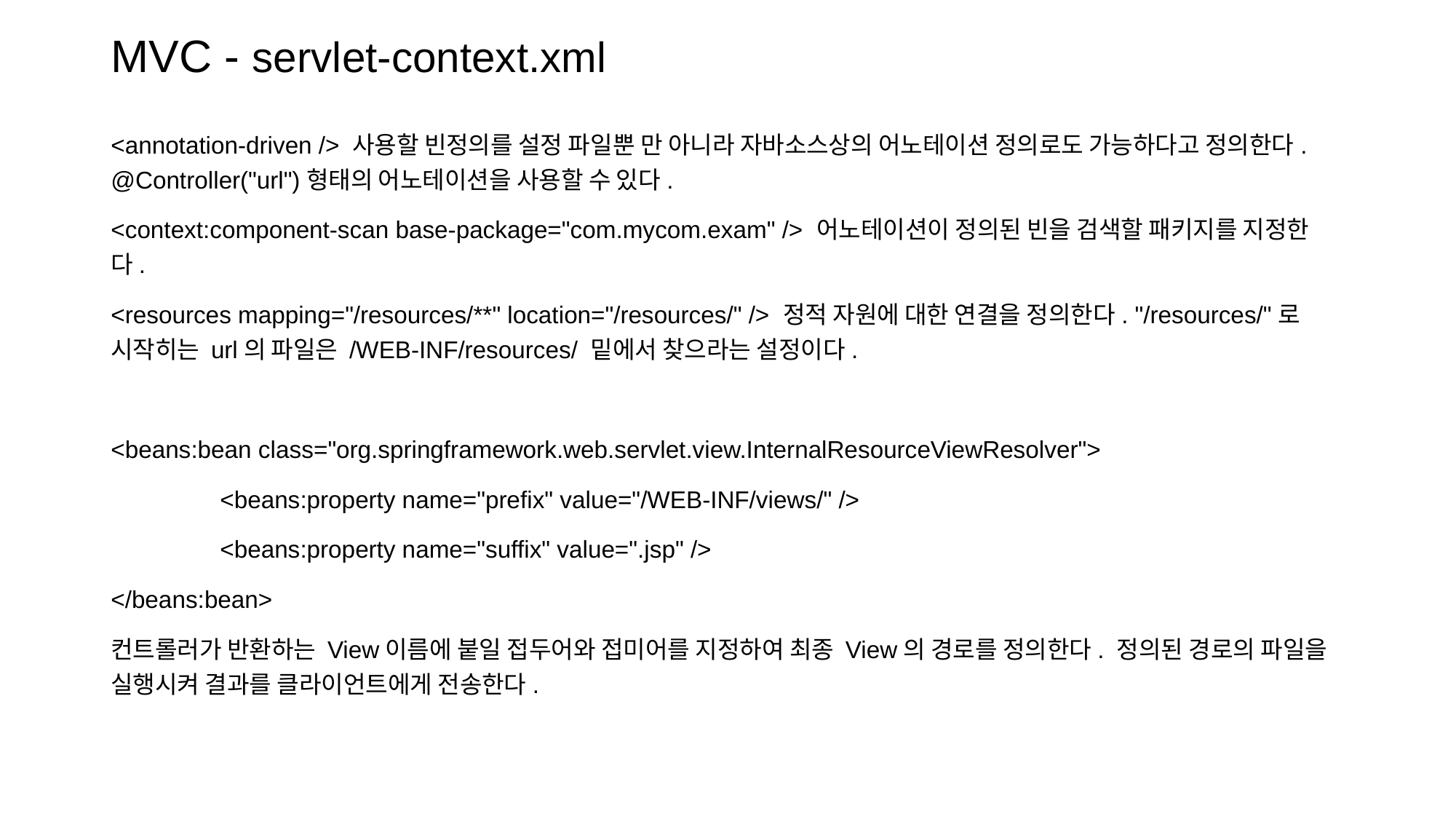

# MVC - servlet-context.xml
<annotation-driven /> 사용할 빈정의를 설정 파일뿐 만 아니라 자바소스상의 어노테이션 정의로도 가능하다고 정의한다. @Controller("url")형태의 어노테이션을 사용할 수 있다.
<context:component-scan base-package="com.mycom.exam" /> 어노테이션이 정의된 빈을 검색할 패키지를 지정한다.
<resources mapping="/resources/**" location="/resources/" /> 정적 자원에 대한 연결을 정의한다. "/resources/"로 시작히는 url의 파일은 /WEB-INF/resources/ 밑에서 찾으라는 설정이다.

<beans:bean class="org.springframework.web.servlet.view.InternalResourceViewResolver">
	<beans:property name="prefix" value="/WEB-INF/views/" />
	<beans:property name="suffix" value=".jsp" />
</beans:bean>
컨트롤러가 반환하는 View이름에 붙일 접두어와 접미어를 지정하여 최종 View의 경로를 정의한다. 정의된 경로의 파일을 실행시켜 결과를 클라이언트에게 전송한다.